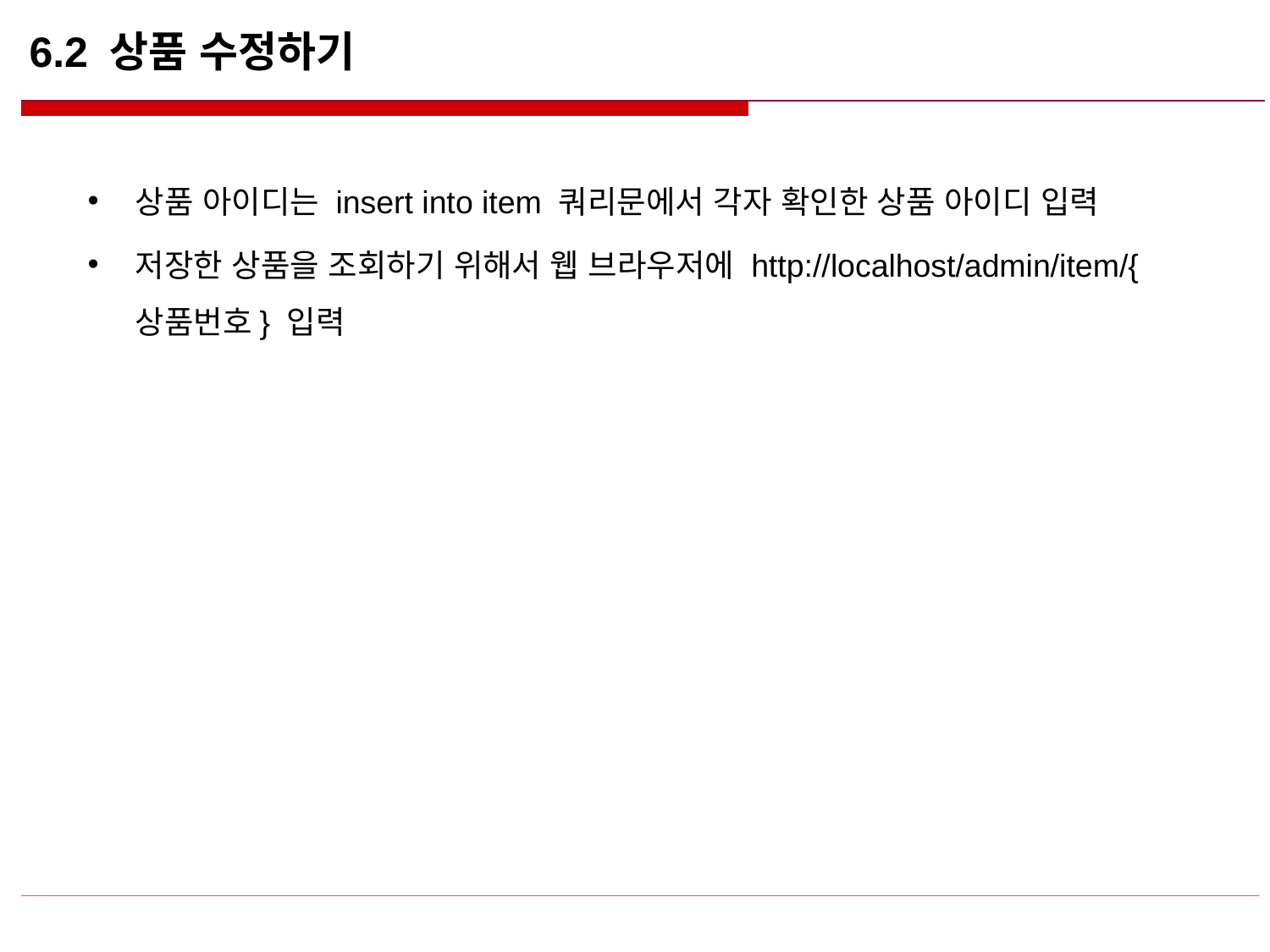

# 6.2 상품 수정하기
상품 아이디는 insert into item 쿼리문에서 각자 확인한 상품 아이디 입력
저장한 상품을 조회하기 위해서 웹 브라우저에 http://localhost/admin/item/{상품번호} 입력